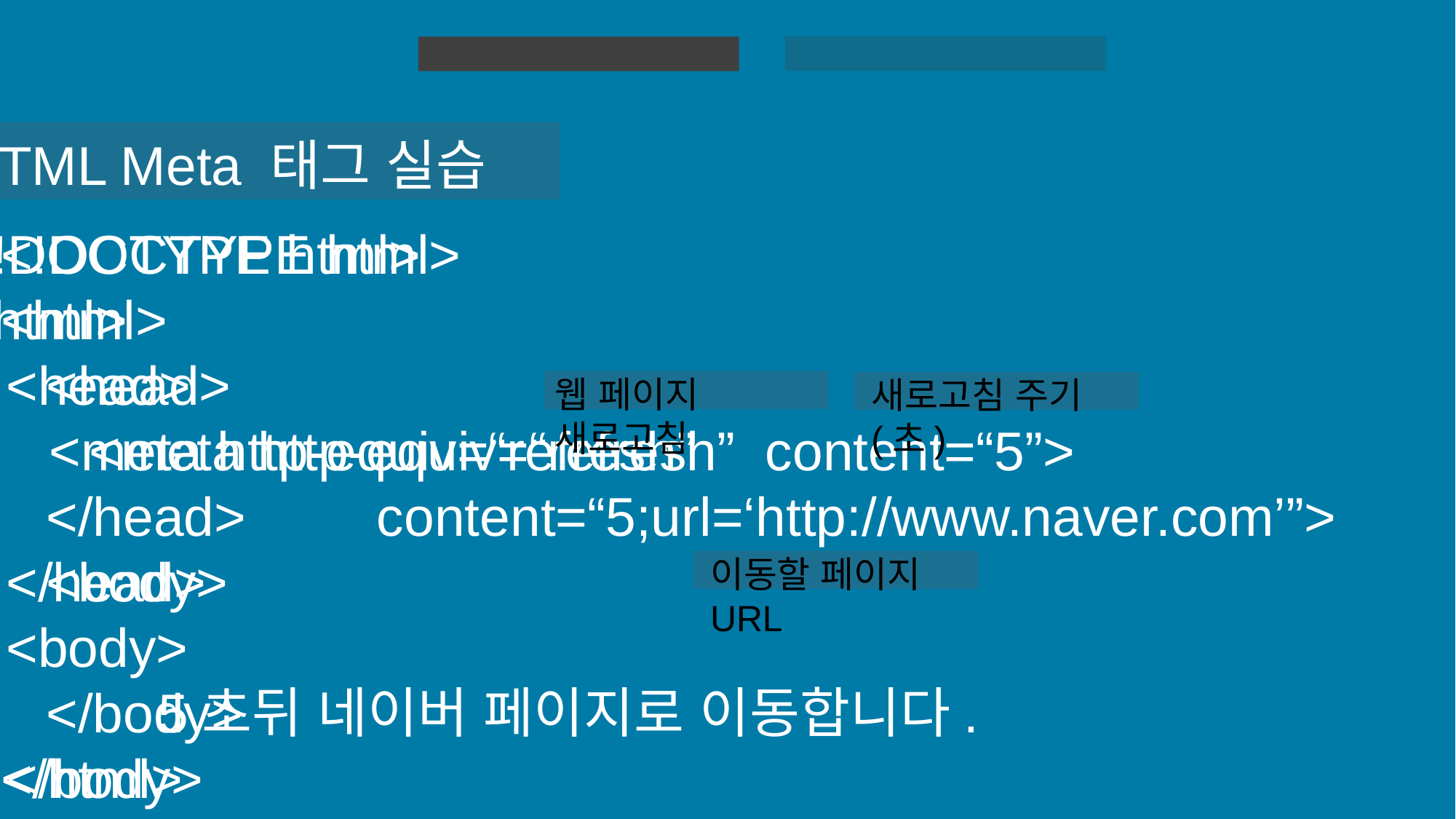

HTML 실습
HTML

HTML Meta 태그 실습
<!DOCTYPE html>
<html>
   <head>
 	<meta http-equiv=“refresh”  content=“5”>
   </head>
   <body>

   </body>
</html>
<!DOCTYPE html>
<html>
   <head>
 	<meta http-equiv=“refresh”
				content=“5;url=‘http://www.naver.com’”>
   </head>
   <body>
		5초뒤 네이버 페이지로 이동합니다.
   </body>
웹 페이지 새로고침
새로고침 주기 (초)

이동할 페이지 URL